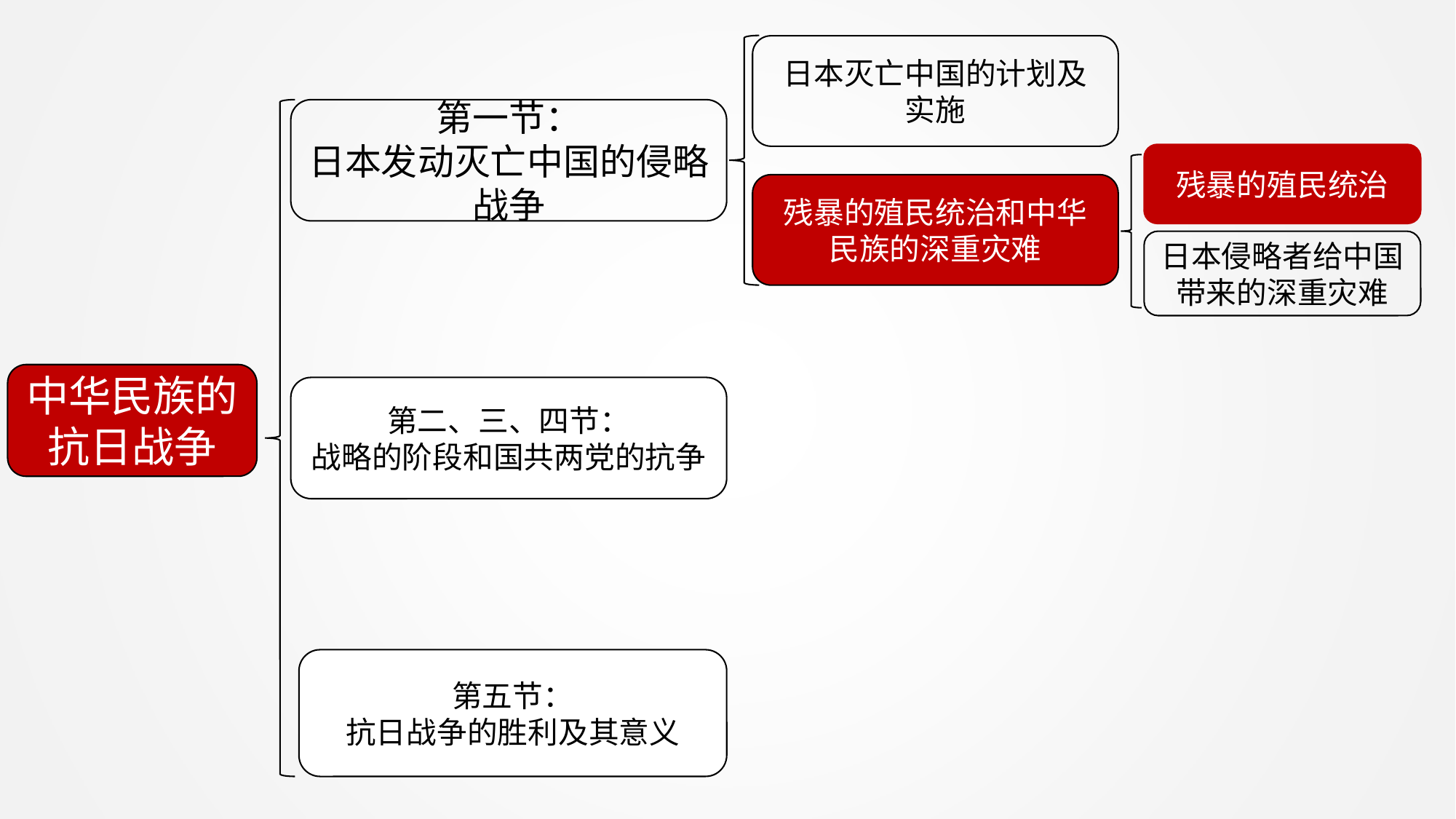

日本灭亡中国的计划及实施

第一节：
日本发动灭亡中国的侵略战争
残暴的殖民统治

残暴的殖民统治和中华民族的深重灾难
日本侵略者给中国带来的深重灾难
中华民族的抗日战争
第二、三、四节：
战略的阶段和国共两党的抗争
第五节：
抗日战争的胜利及其意义